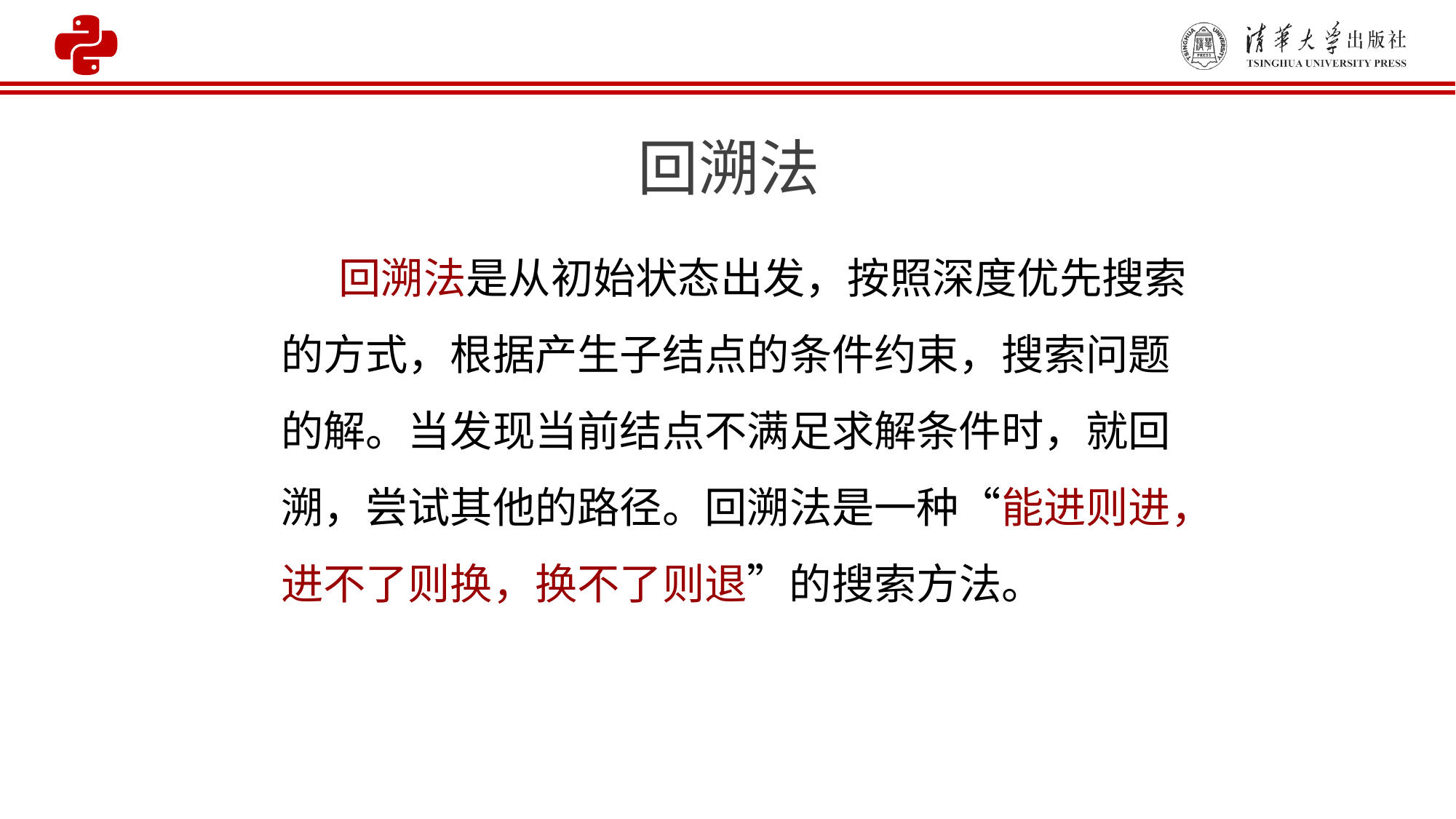

回溯法
回溯法是从初始状态出发，按照深度优先搜索的方式，根据产生子结点的条件约束，搜索问题的解。当发现当前结点不满足求解条件时，就回溯，尝试其他的路径。回溯法是一种“能进则进，进不了则换，换不了则退”的搜索方法。